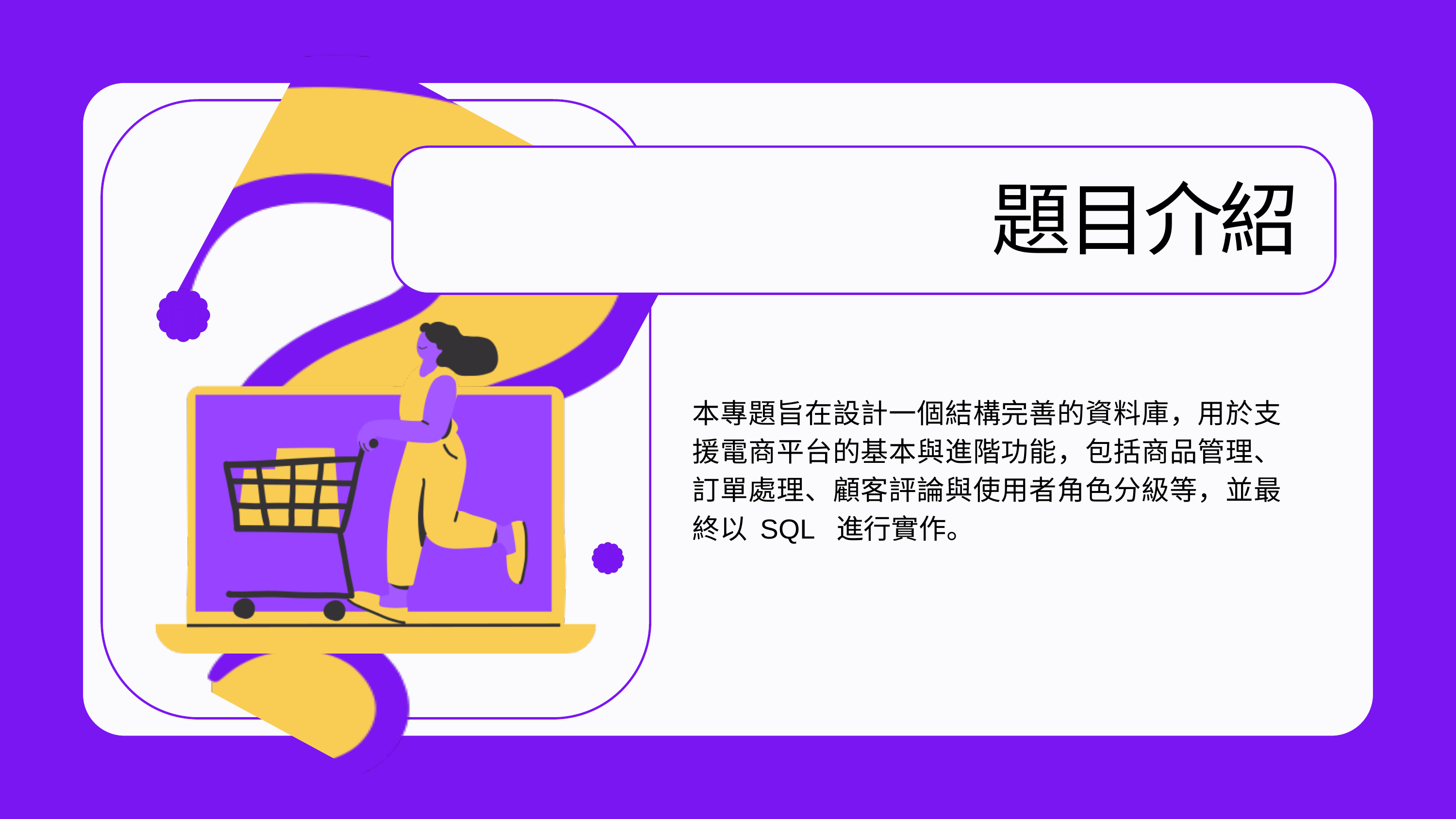

題目介紹

本專題旨在設計一個結構完善的資料庫，用於支援電商平台的基本與進階功能，包括商品管理、訂單處理、顧客評論與使用者角色分級等，並最終以 SQL  進行實作。